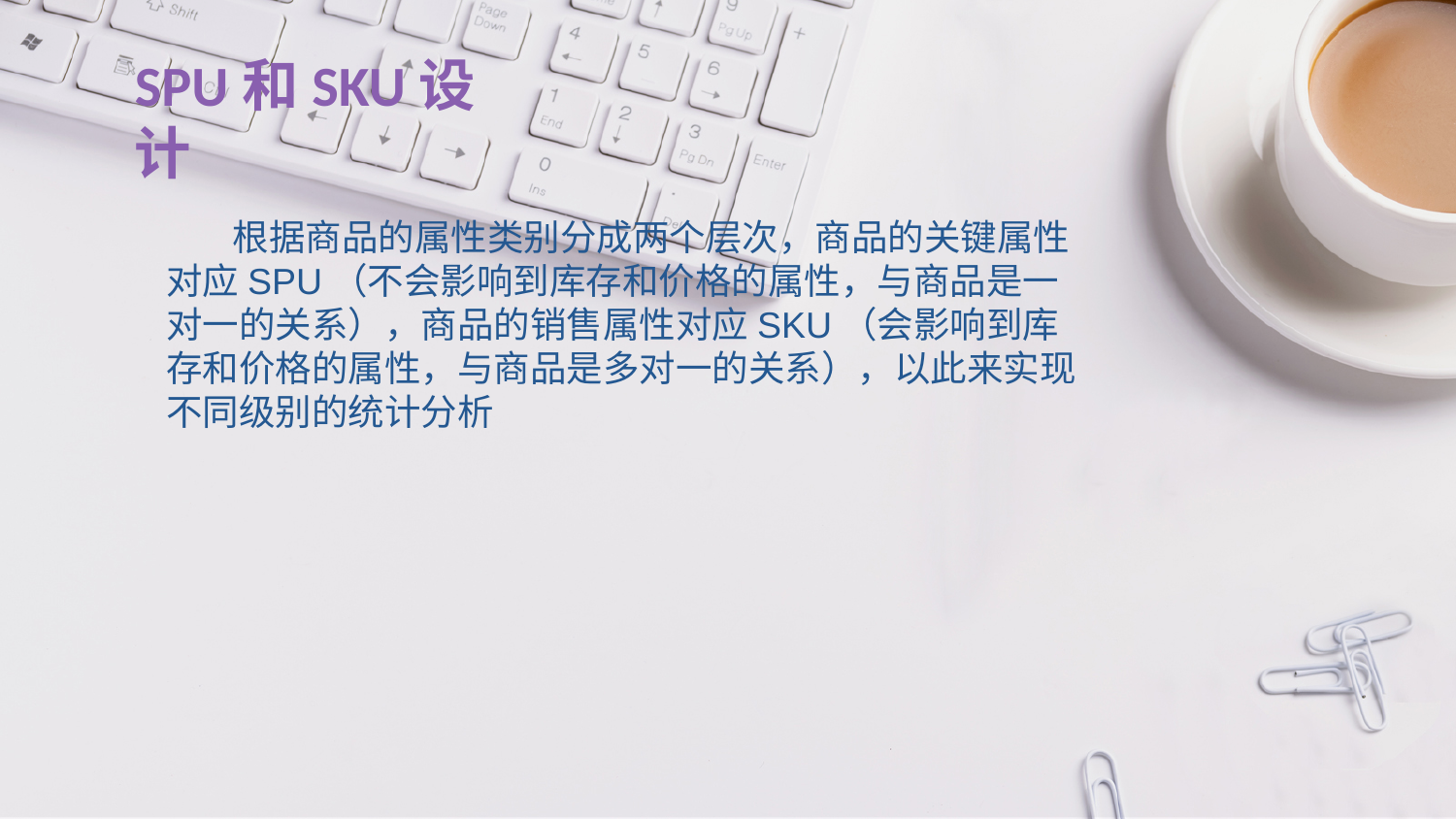

SPU和SKU设计
       根据商品的属性类别分成两个层次，商品的关键属性对应SPU（不会影响到库存和价格的属性，与商品是一对一的关系），商品的销售属性对应SKU（会影响到库存和价格的属性，与商品是多对一的关系），以此来实现不同级别的统计分析